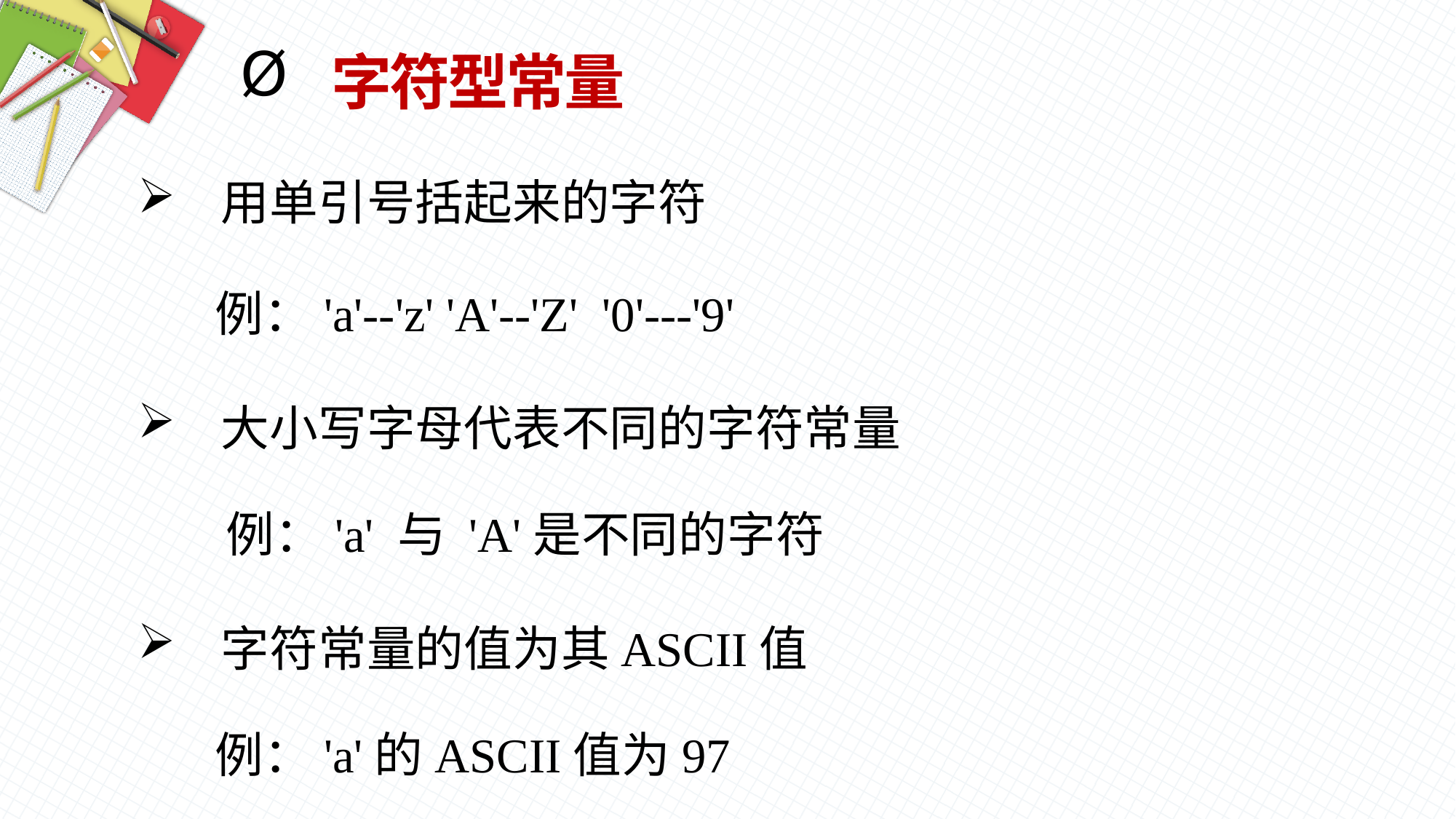

字符型常量
   用单引号括起来的字符
      例：'a'--'z' 'A'--'Z'  '0'---'9'
   大小写字母代表不同的字符常量
  例：'a' 与 'A'是不同的字符
   字符常量的值为其ASCII值
      例：'a'的ASCII值为97